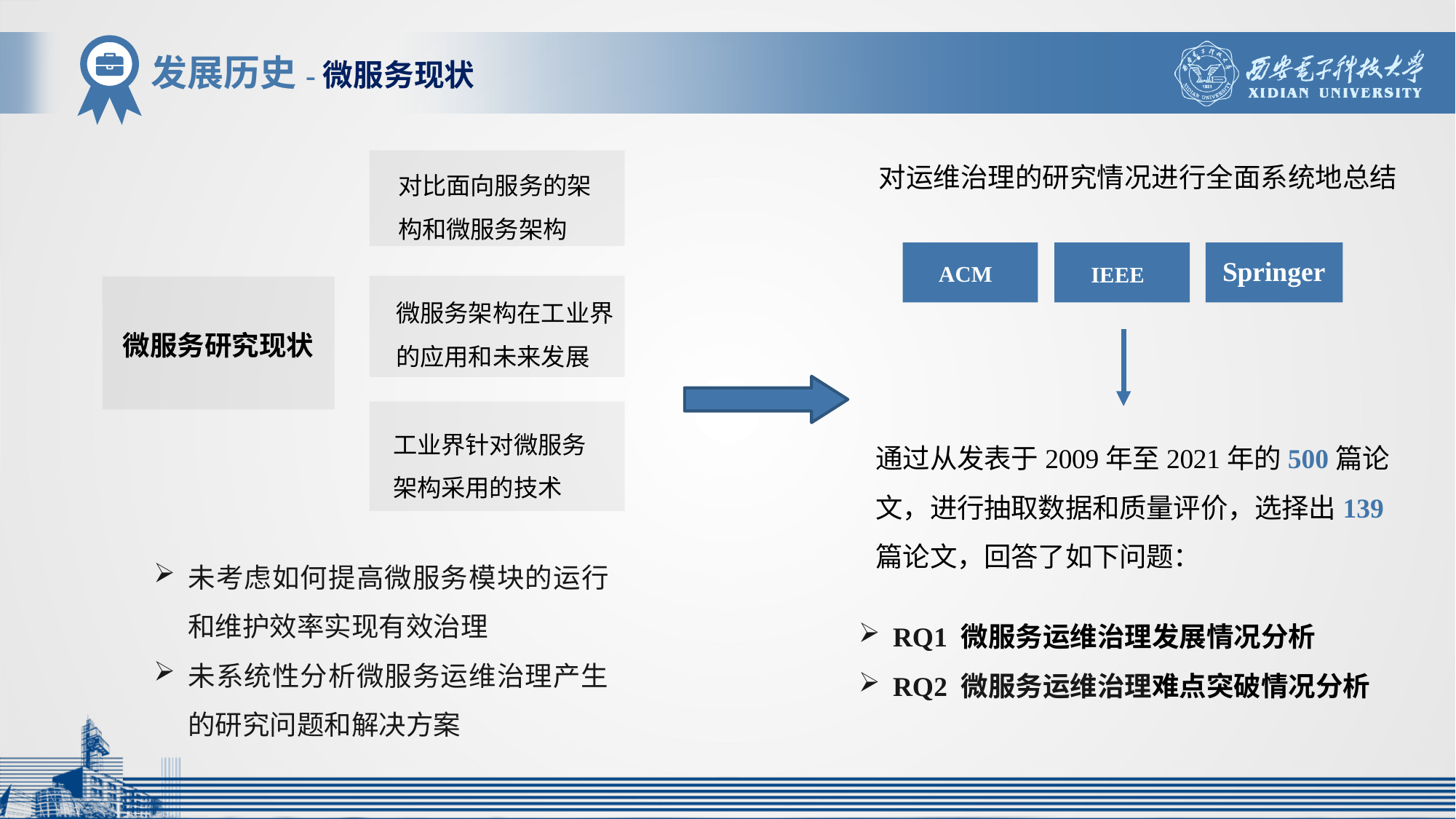

发展历史-微服务现状

对比面向服务的架构和微服务架构

微服务研究现状

工业界针对微服务架构采用的技术
对运维治理的研究情况进行全面系统地总结

ACM
IEEE
Springer

微服务架构在工业界的应用和未来发展

通过从发表于2009年至2021年的500篇论文，进行抽取数据和质量评价，选择出139篇论文，回答了如下问题：
未考虑如何提高微服务模块的运行和维护效率实现有效治理
未系统性分析微服务运维治理产生的研究问题和解决方案
RQ1 微服务运维治理发展情况分析
RQ2 微服务运维治理难点突破情况分析